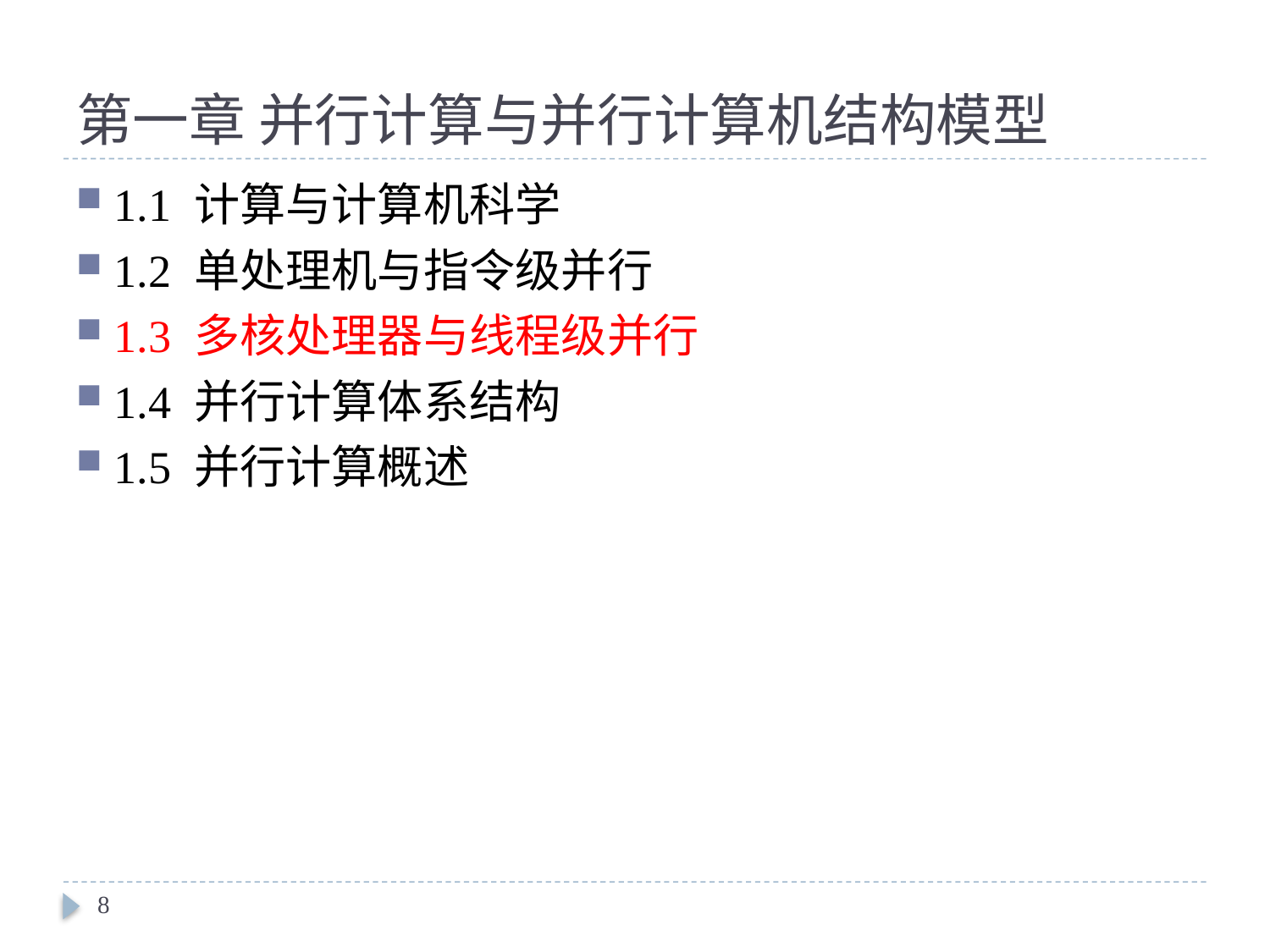

# 第一章 并行计算与并行计算机结构模型
1.1 计算与计算机科学
1.2 单处理机与指令级并行
1.3 多核处理器与线程级并行
1.4 并行计算体系结构
1.5 并行计算概述
8